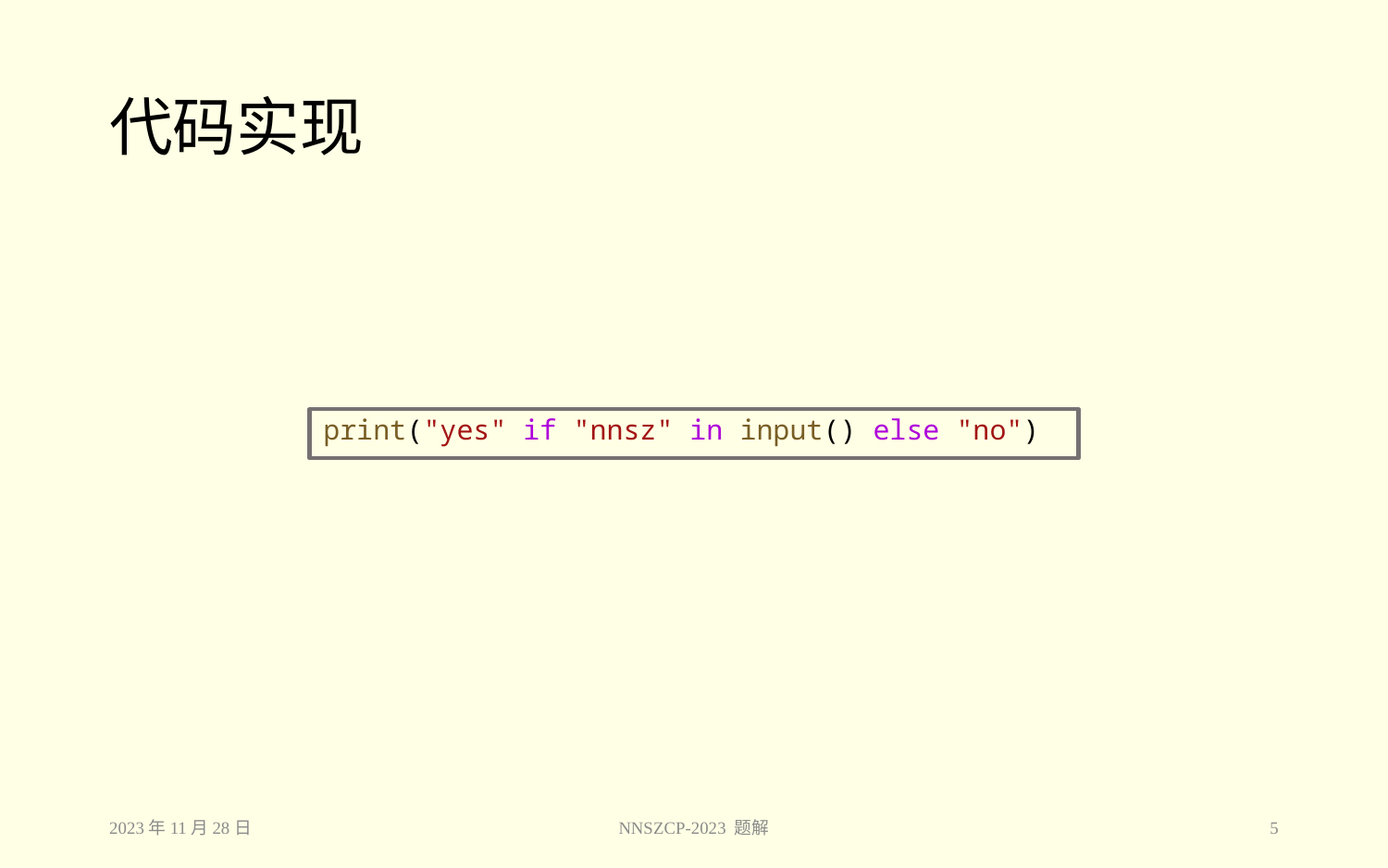

# 代码实现
print("yes" if "nnsz" in input() else "no")
2023年11月28日
NNSZCP-2023 题解
5